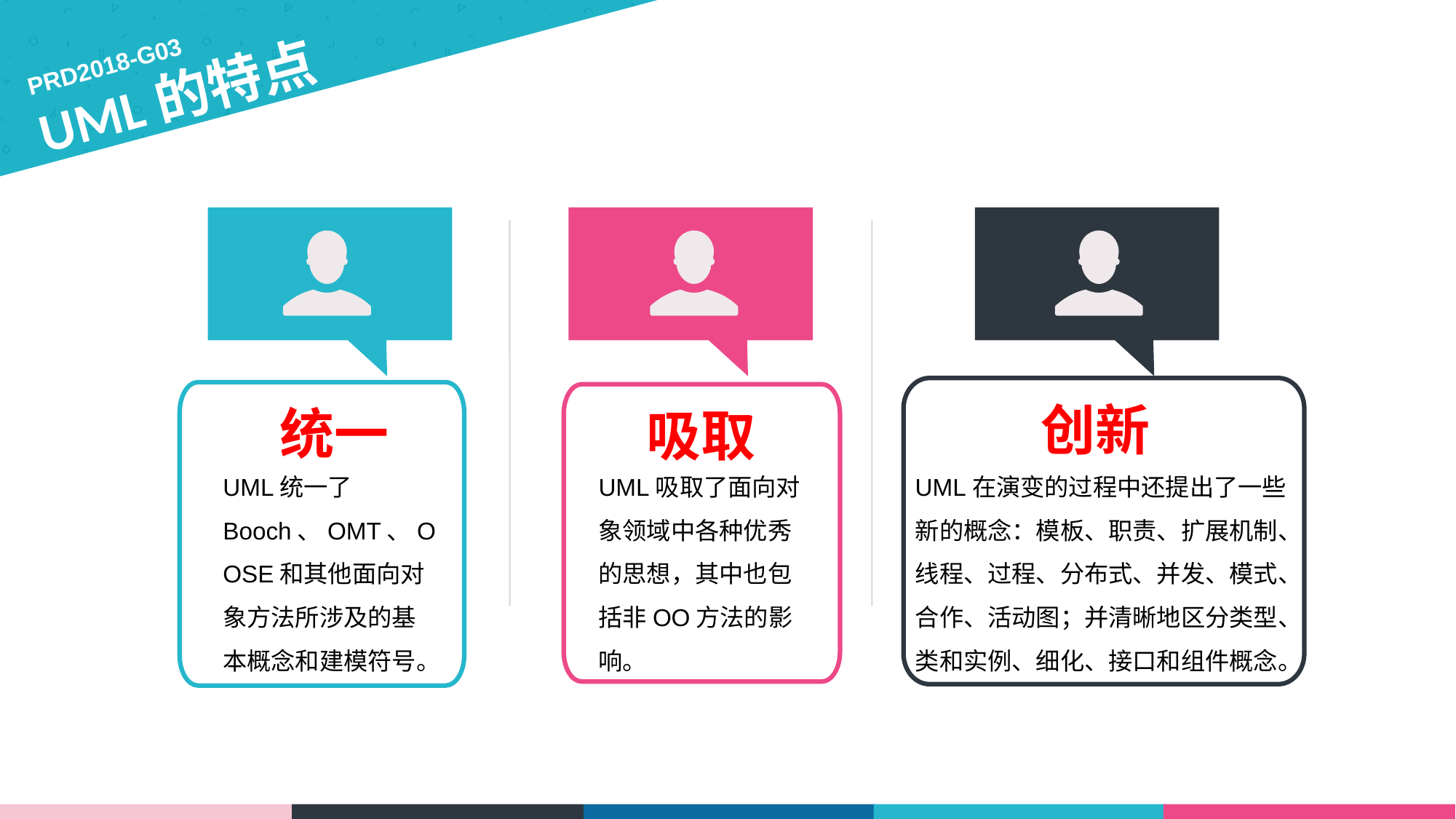

PRD2018-G03
UML的特点

创新
统一
吸取

UML统一了Booch、OMT、OOSE和其他面向对象方法所涉及的基本概念和建模符号。
UML吸取了面向对象领域中各种优秀的思想，其中也包括非OO方法的影响。
UML在演变的过程中还提出了一些新的概念：模板、职责、扩展机制、线程、过程、分布式、并发、模式、合作、活动图；并清晰地区分类型、类和实例、细化、接口和组件概念。